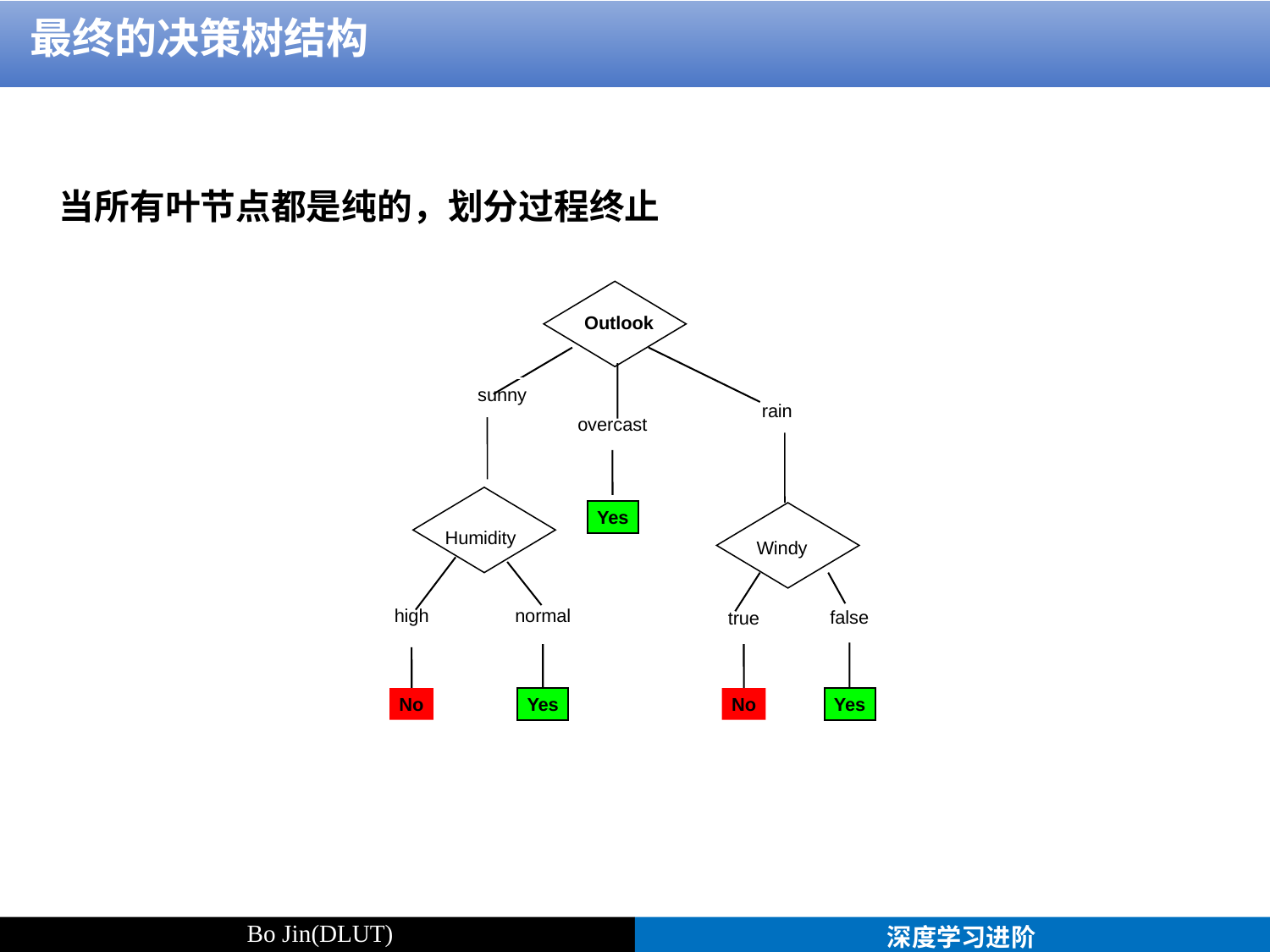

最终的决策树结构
当所有叶节点都是纯的，划分过程终止

Outlook

sunny
rain
overcast

Yes

Humidity
Windy

high
normal
false
true

No
Yes
No
Yes
Bo Jin(DLUT)
深度学习进阶